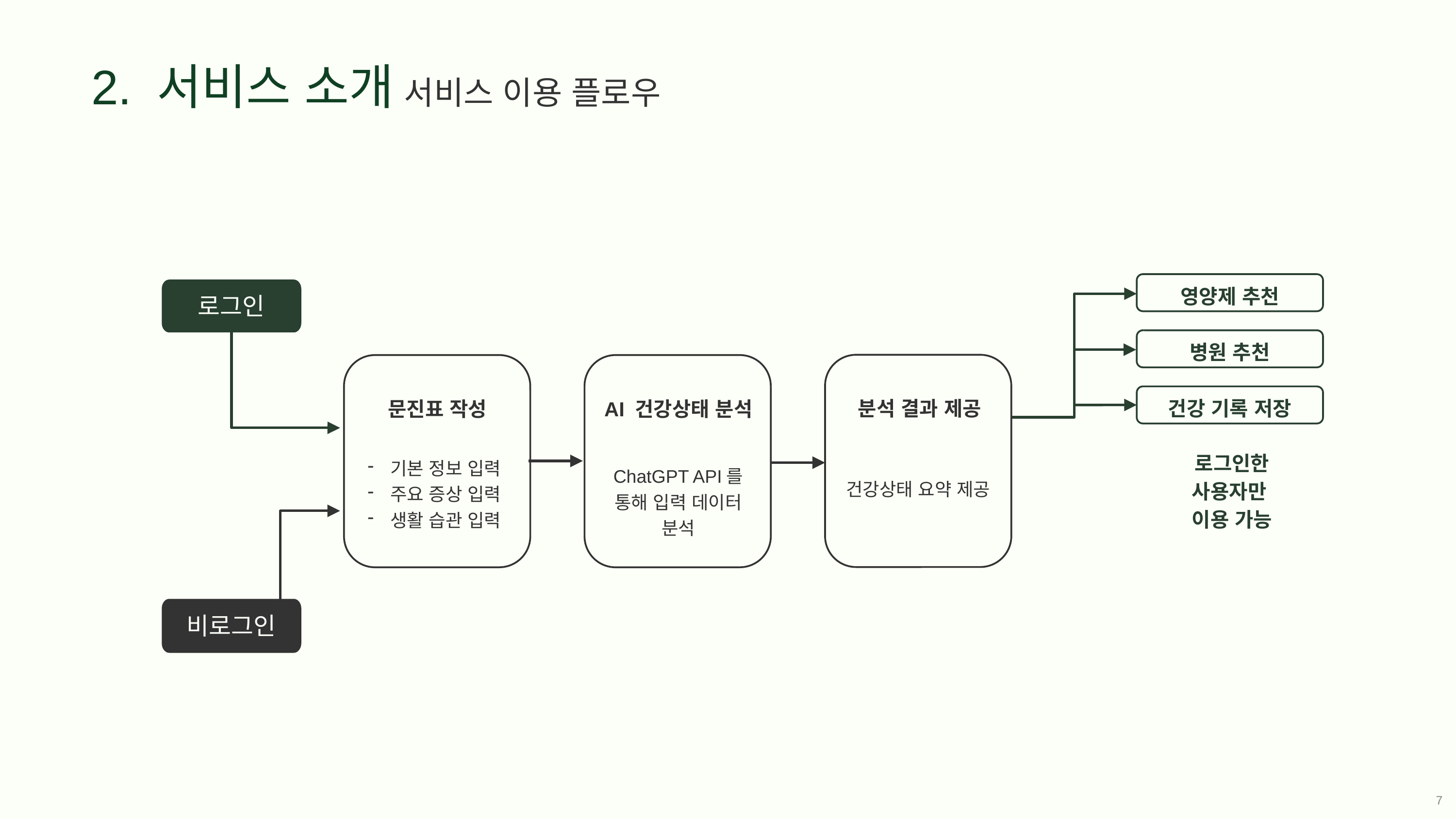

2. 서비스 소개
서비스 이용 플로우

영양제 추천
로그인

병원 추천

분석 결과 제공
건강 기록 저장
문진표 작성
AI 건강상태 분석
로그인한 사용자만
이용 가능
기본 정보 입력
주요 증상 입력
생활 습관 입력
ChatGPT API를 통해 입력 데이터 분석
건강상태 요약 제공

비로그인
7